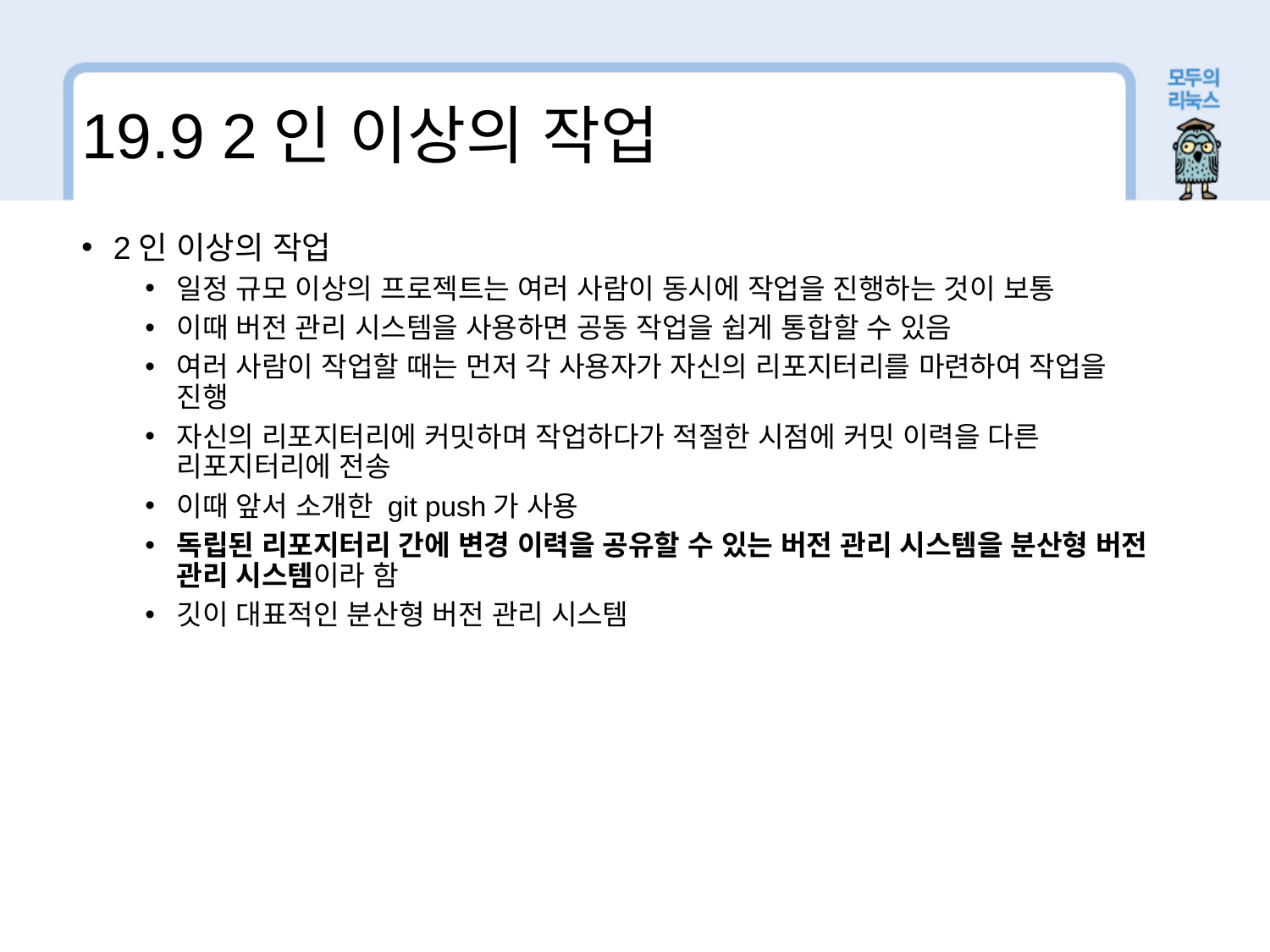

19.9 2인 이상의 작업
2인 이상의 작업
일정 규모 이상의 프로젝트는 여러 사람이 동시에 작업을 진행하는 것이 보통
이때 버전 관리 시스템을 사용하면 공동 작업을 쉽게 통합할 수 있음
여러 사람이 작업할 때는 먼저 각 사용자가 자신의 리포지터리를 마련하여 작업을 진행
자신의 리포지터리에 커밋하며 작업하다가 적절한 시점에 커밋 이력을 다른 리포지터리에 전송
이때 앞서 소개한 git push가 사용
독립된 리포지터리 간에 변경 이력을 공유할 수 있는 버전 관리 시스템을 분산형 버전 관리 시스템이라 함
깃이 대표적인 분산형 버전 관리 시스템